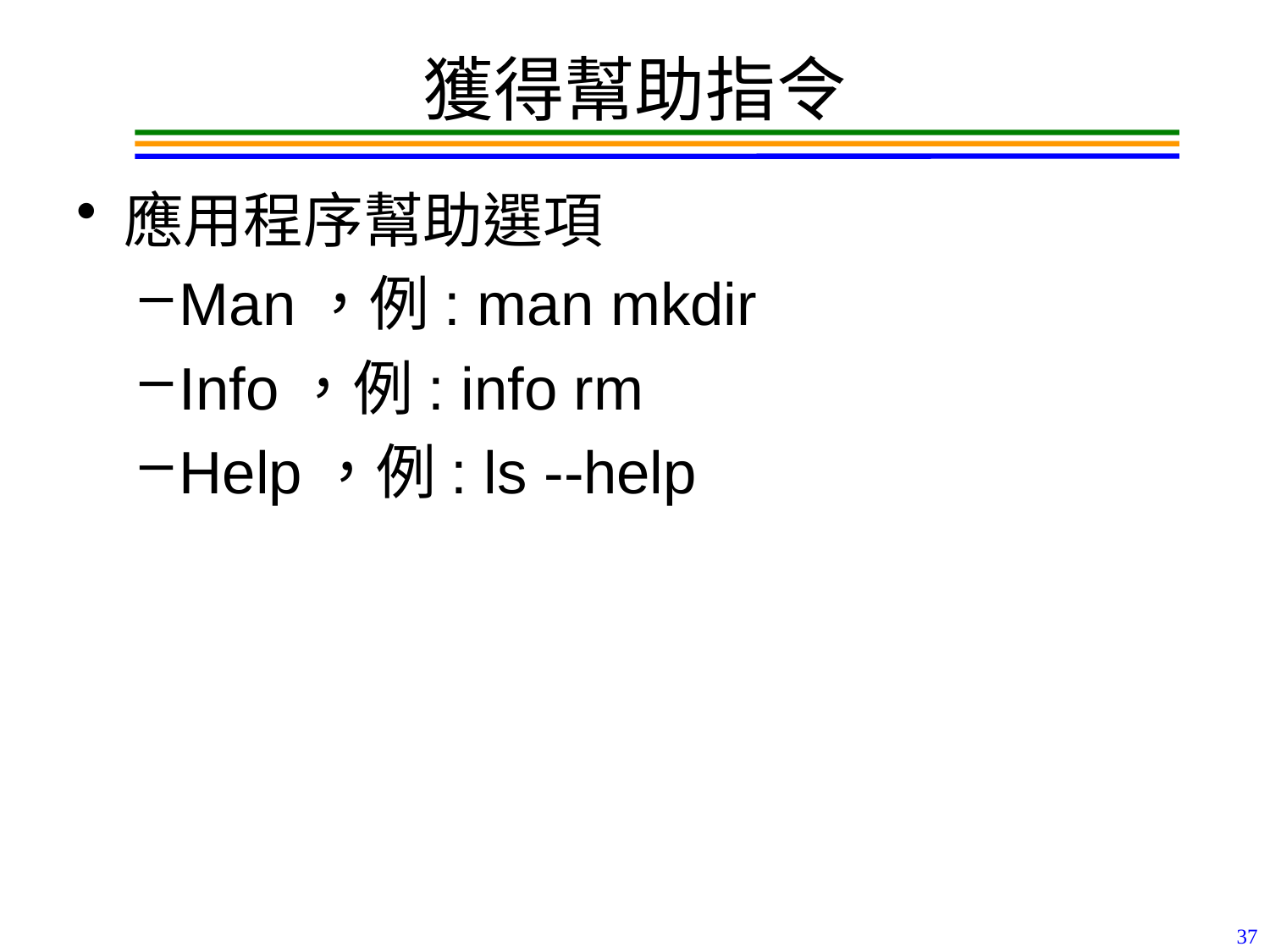

# 獲得幫助指令
應用程序幫助選項
Man，例: man mkdir
Info，例: info rm
Help，例: ls --help
37